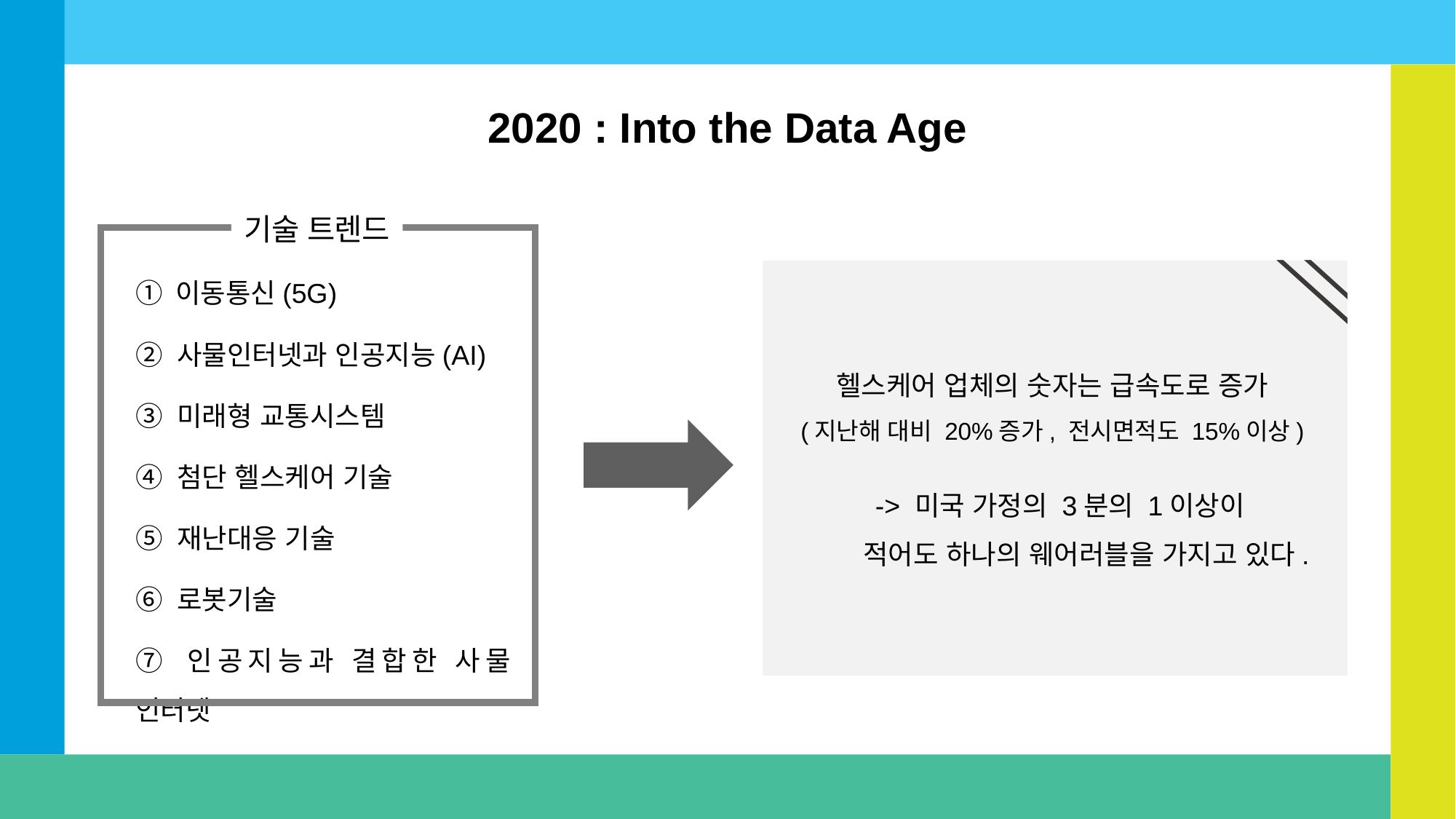

2020 : Into the Data Age
기술 트렌드

① 이동통신(5G)
② 사물인터넷과 인공지능(AI)
③ 미래형 교통시스템
④ 첨단 헬스케어 기술
⑤ 재난대응 기술
⑥ 로봇기술
⑦ 인공지능과 결합한 사물 인터넷

헬스케어 업체의 숫자는 급속도로 증가
(지난해 대비 20%증가, 전시면적도 15%이상)

   -> 미국 가정의 3분의 1이상이
        적어도 하나의 웨어러블을 가지고 있다.